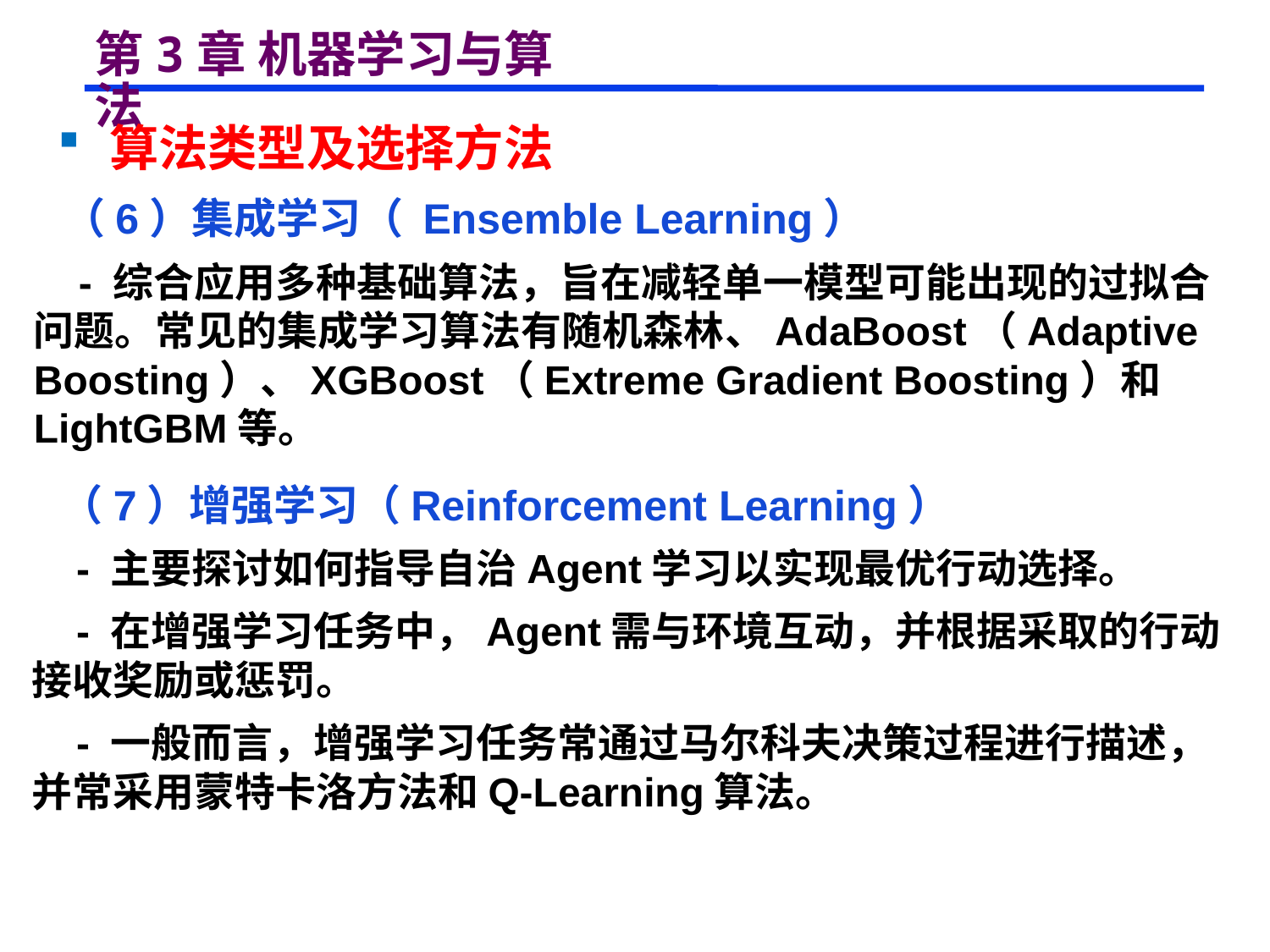

# 第3章 机器学习与算法
 算法类型及选择方法
  （6）集成学习（ Ensemble Learning）
    - 综合应用多种基础算法，旨在减轻单一模型可能出现的过拟合问题。常见的集成学习算法有随机森林、AdaBoost（Adaptive Boosting）、XGBoost（Extreme Gradient Boosting）和LightGBM等。
  （7）增强学习（Reinforcement Learning）
    - 主要探讨如何指导自治Agent学习以实现最优行动选择。
    - 在增强学习任务中，Agent需与环境互动，并根据采取的行动接收奖励或惩罚。
    - 一般而言，增强学习任务常通过马尔科夫决策过程进行描述，并常采用蒙特卡洛方法和Q-Learning算法。